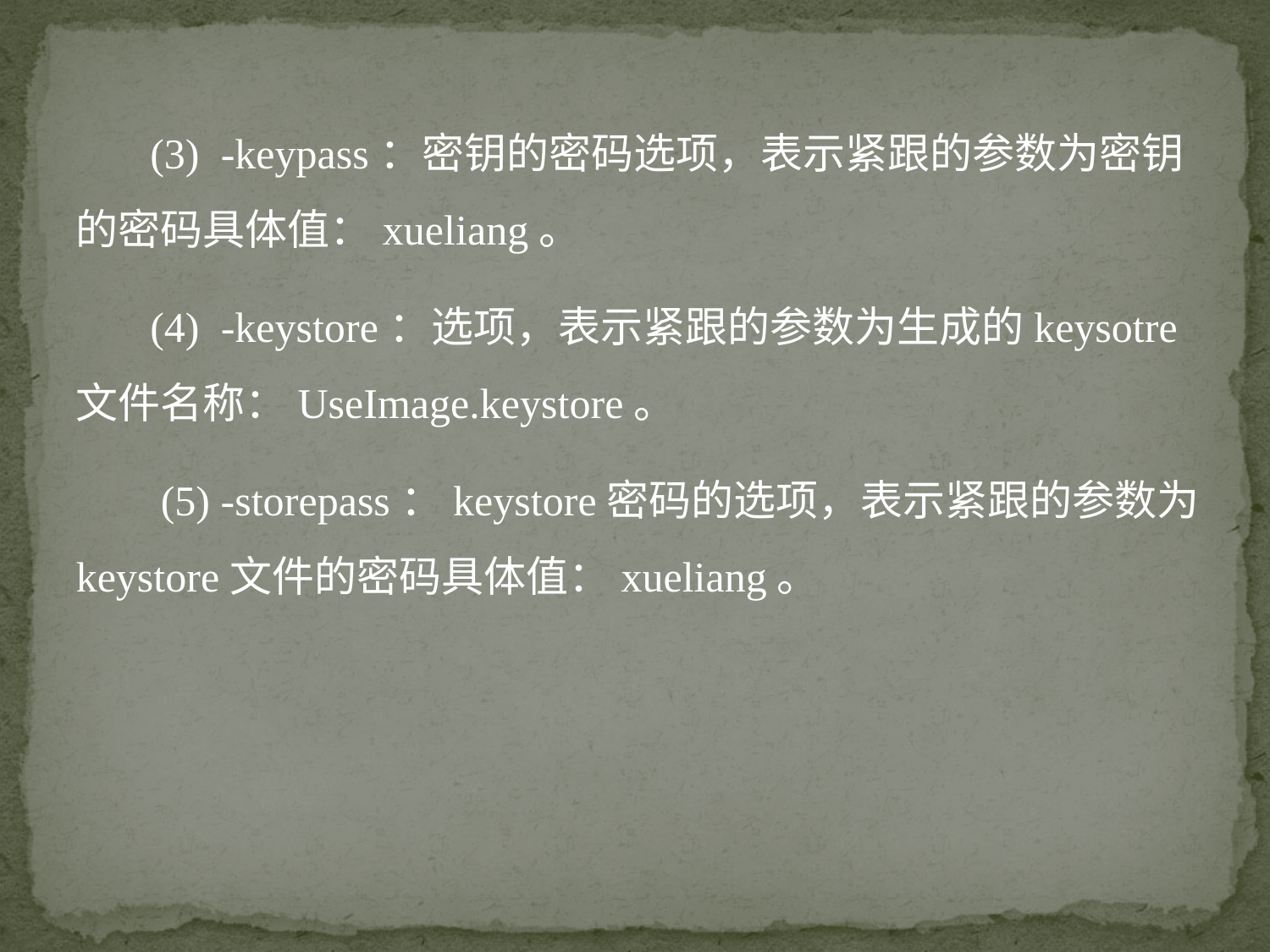

(3)  -keypass：密钥的密码选项，表示紧跟的参数为密钥的密码具体值：xueliang。
       (4)  -keystore：选项，表示紧跟的参数为生成的keysotre文件名称：UseImage.keystore。
        (5) -storepass：keystore密码的选项，表示紧跟的参数为keystore文件的密码具体值：xueliang。